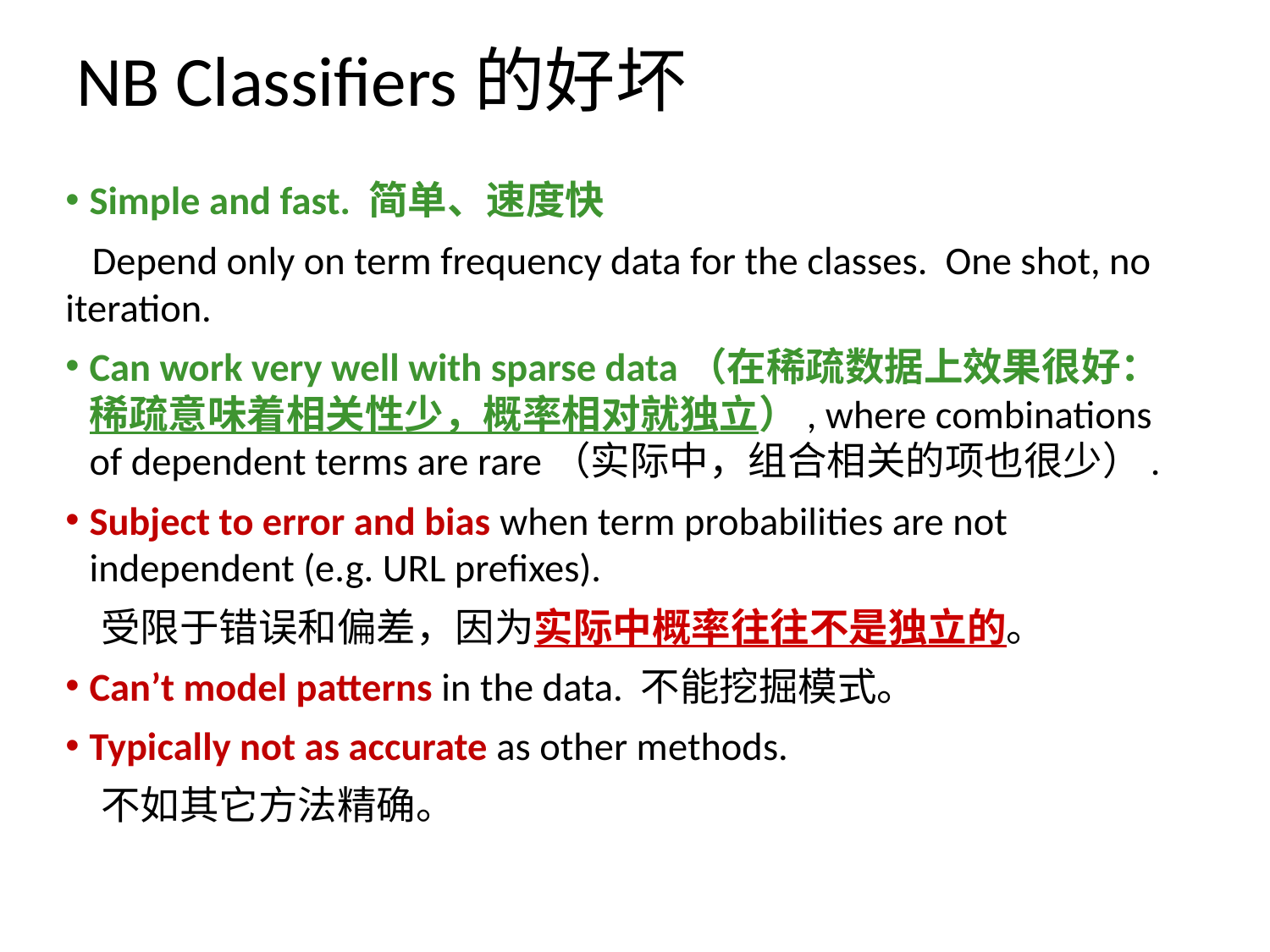

# NB Classifiers的好坏
Simple and fast. 简单、速度快
   Depend only on term frequency data for the classes.  One shot, no iteration.
Can work very well with sparse data（在稀疏数据上效果很好：稀疏意味着相关性少，概率相对就独立）, where combinations of dependent terms are rare（实际中，组合相关的项也很少）.
Subject to error and bias when term probabilities are not independent (e.g. URL prefixes).
   受限于错误和偏差，因为实际中概率往往不是独立的。
Can’t model patterns in the data. 不能挖掘模式。
Typically not as accurate as other methods.
   不如其它方法精确。